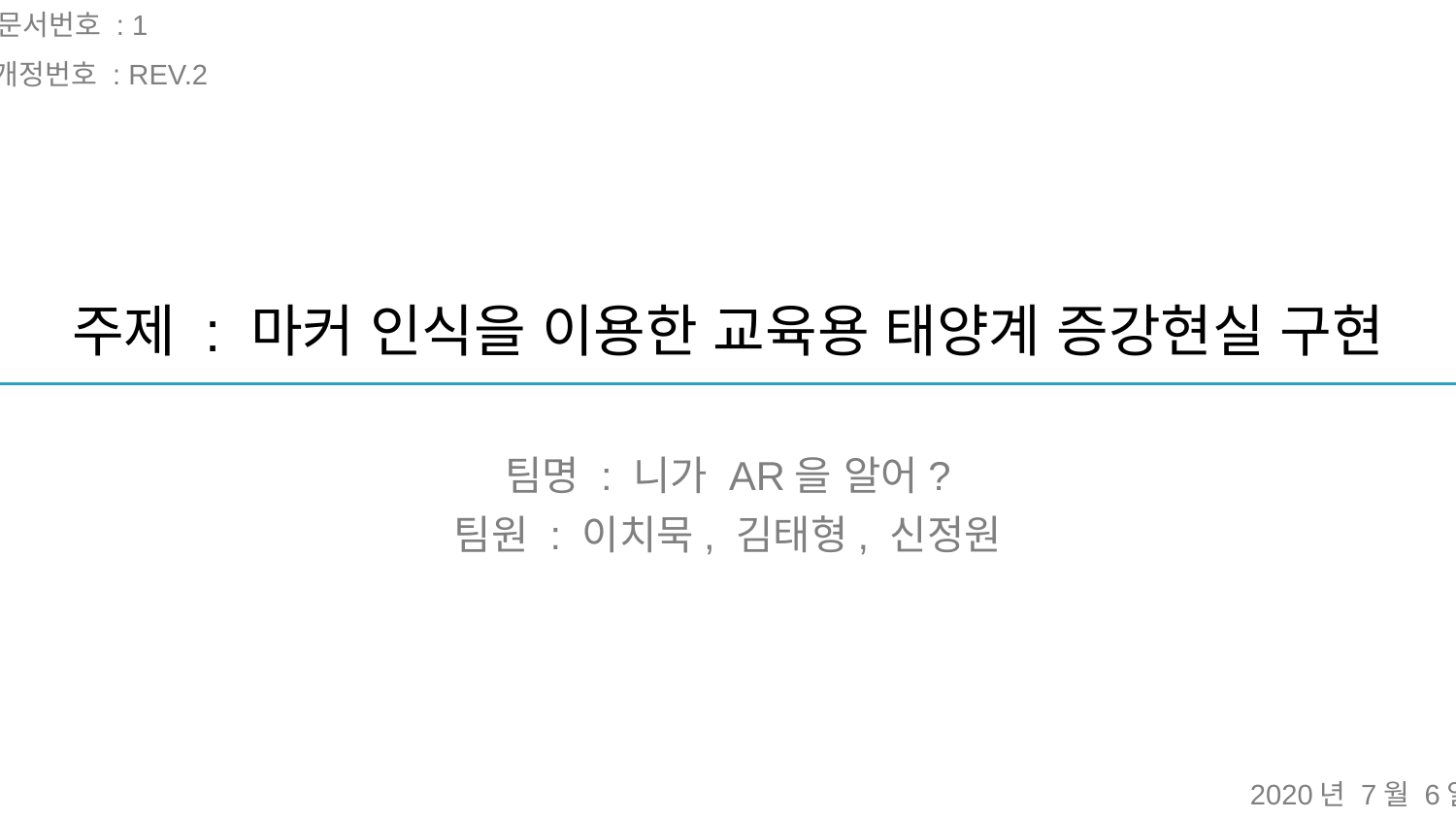

문서번호 : 1
개정번호 : REV.2
주제 : 마커 인식을 이용한 교육용 태양계 증강현실 구현
팀명 : 니가 AR을 알어?
팀원 : 이치묵, 김태형, 신정원
2020년 7월 6일